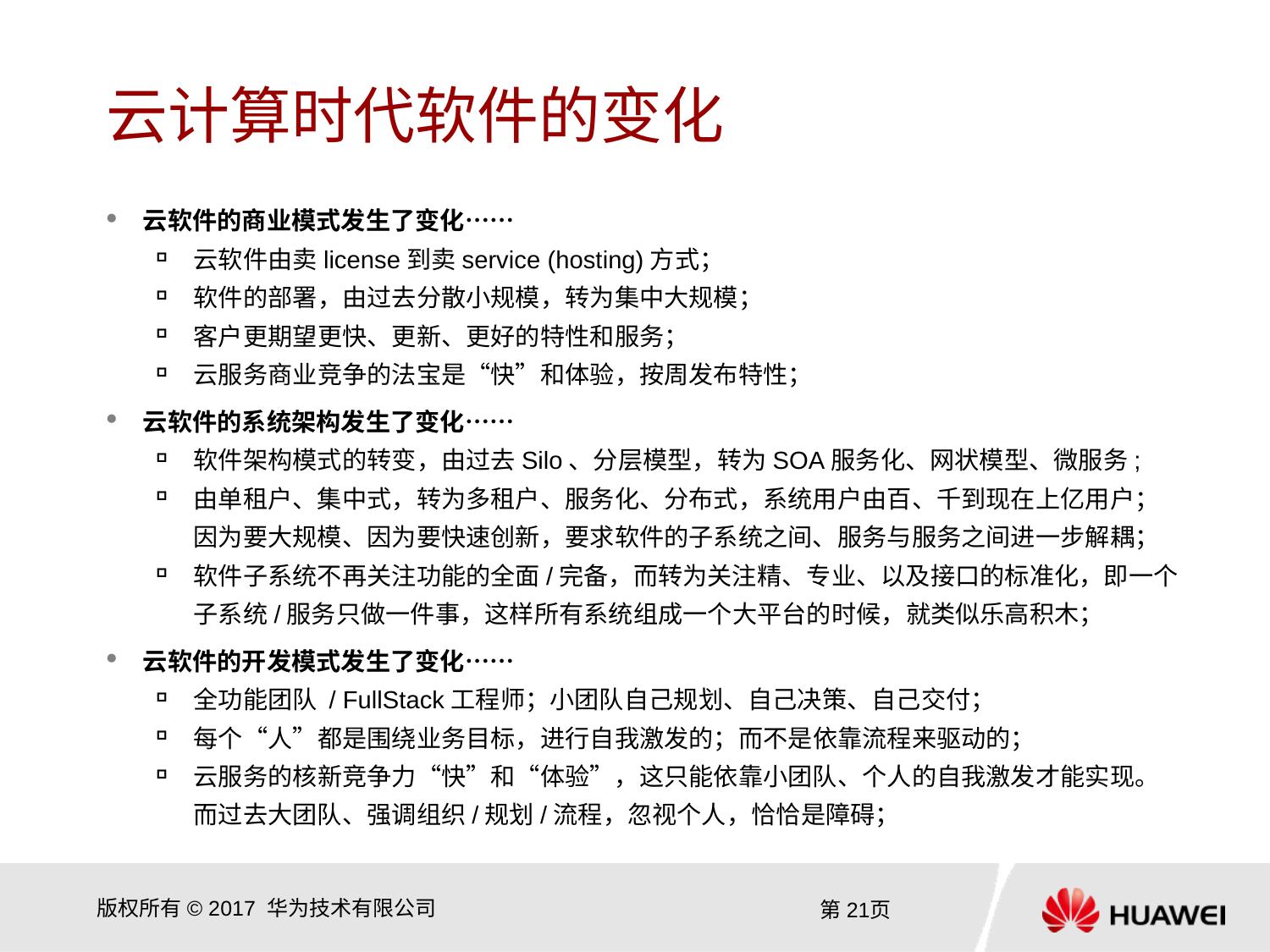

# 云计算时代软件的变化
云软件的商业模式发生了变化……
云软件由卖license到卖service (hosting)方式；
软件的部署，由过去分散小规模，转为集中大规模；
客户更期望更快、更新、更好的特性和服务；
云服务商业竞争的法宝是“快”和体验，按周发布特性；
云软件的系统架构发生了变化……
软件架构模式的转变，由过去Silo、分层模型，转为SOA服务化、网状模型、微服务;
由单租户、集中式，转为多租户、服务化、分布式，系统用户由百、千到现在上亿用户；因为要大规模、因为要快速创新，要求软件的子系统之间、服务与服务之间进一步解耦；
软件子系统不再关注功能的全面/完备，而转为关注精、专业、以及接口的标准化，即一个子系统/服务只做一件事，这样所有系统组成一个大平台的时候，就类似乐高积木；
云软件的开发模式发生了变化……
全功能团队 / FullStack工程师；小团队自己规划、自己决策、自己交付；
每个“人”都是围绕业务目标，进行自我激发的；而不是依靠流程来驱动的；
云服务的核新竞争力“快”和“体验”，这只能依靠小团队、个人的自我激发才能实现。而过去大团队、强调组织/规划/流程，忽视个人，恰恰是障碍；